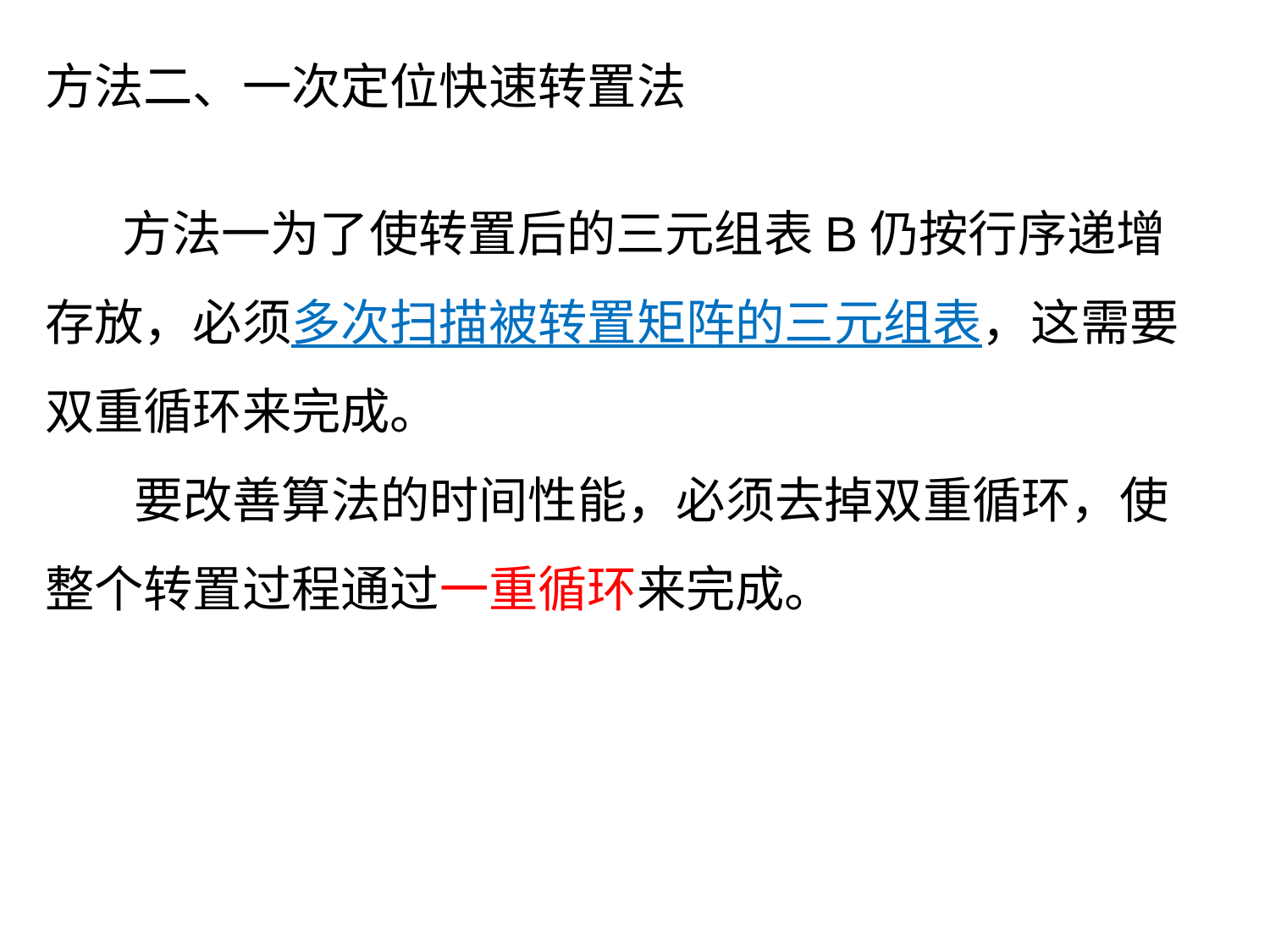

方法二、一次定位快速转置法

      方法一为了使转置后的三元组表B仍按行序递增存放，必须多次扫描被转置矩阵的三元组表，这需要双重循环来完成。
       要改善算法的时间性能，必须去掉双重循环，使整个转置过程通过一重循环来完成。
48